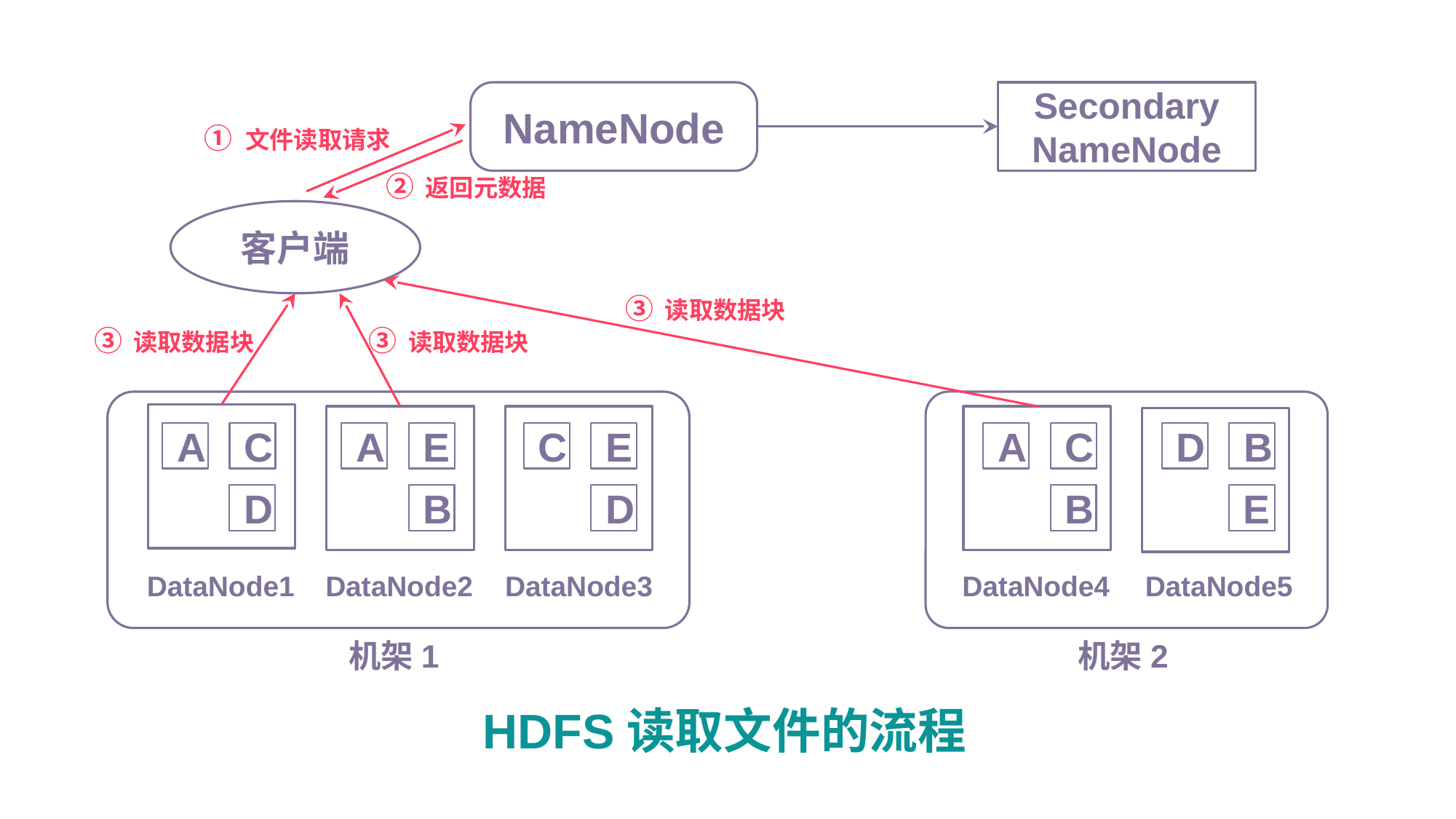

NameNode
Secondary
NameNode
① 文件读取请求
② 返回元数据
客户端
③ 读取数据块
③ 读取数据块
③ 读取数据块

A
C
A
E
C
E
A
C
D
B
D
B
D
B
E
DataNode1
DataNode2
DataNode3
DataNode4
DataNode5
机架1
机架2
HDFS读取文件的流程